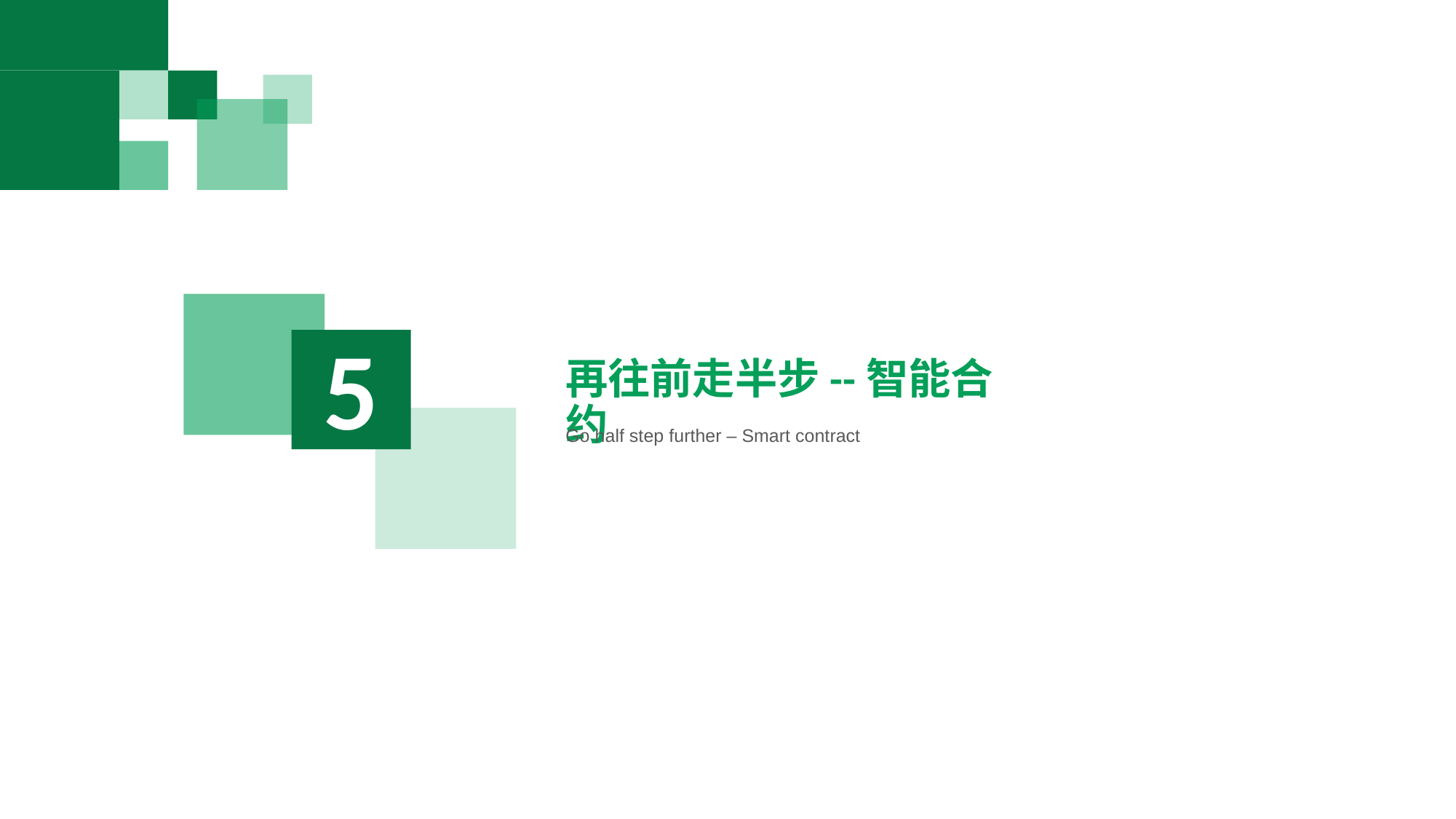

5
再往前走半步--智能合约
Go half step further – Smart contract